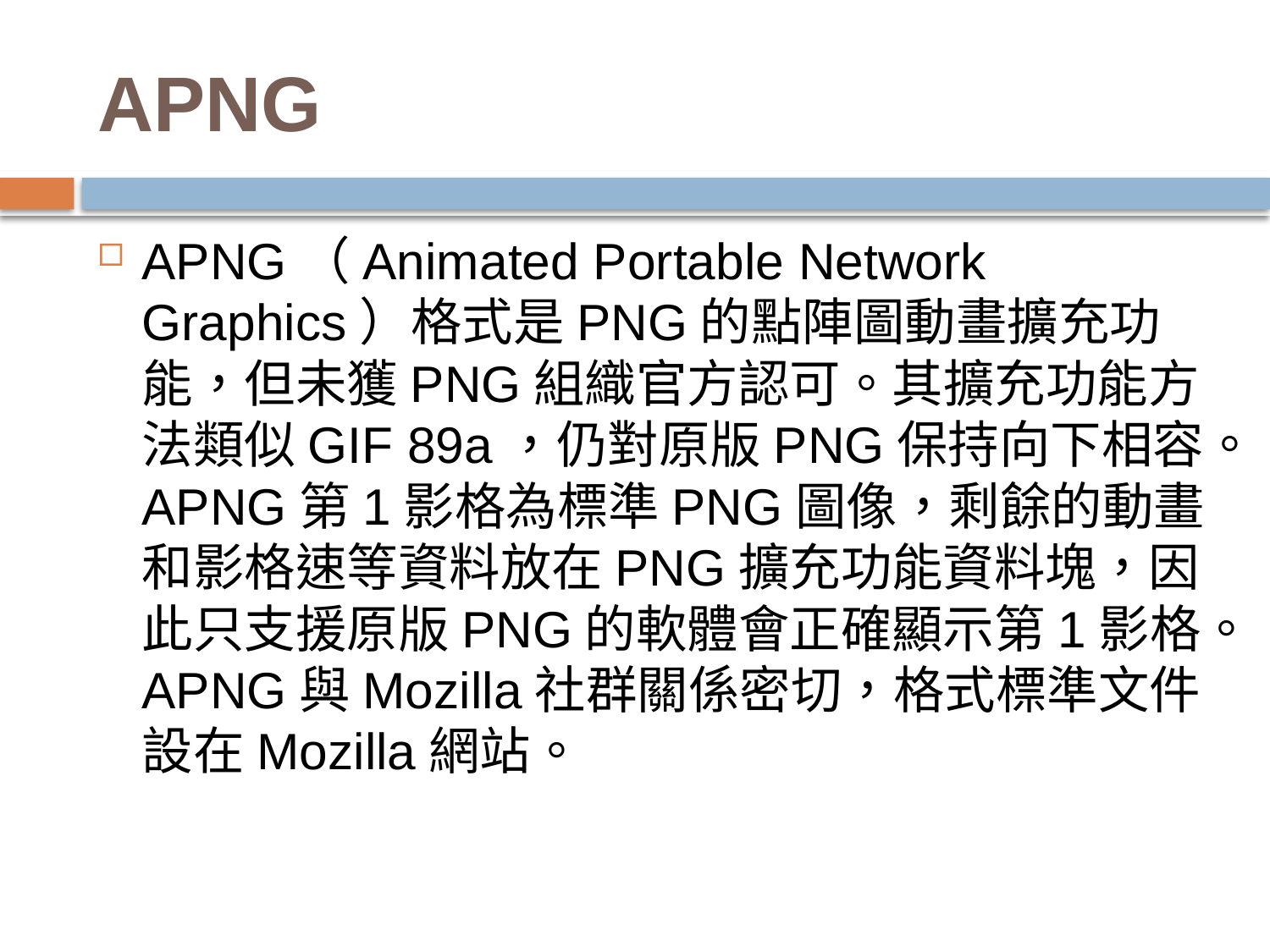

# APNG
APNG（Animated Portable Network Graphics）格式是PNG的點陣圖動畫擴充功能，但未獲PNG組織官方認可。其擴充功能方法類似GIF 89a，仍對原版PNG保持向下相容。APNG第1影格為標準PNG圖像，剩餘的動畫和影格速等資料放在PNG擴充功能資料塊，因此只支援原版PNG的軟體會正確顯示第1影格。APNG與Mozilla社群關係密切，格式標準文件設在Mozilla網站。